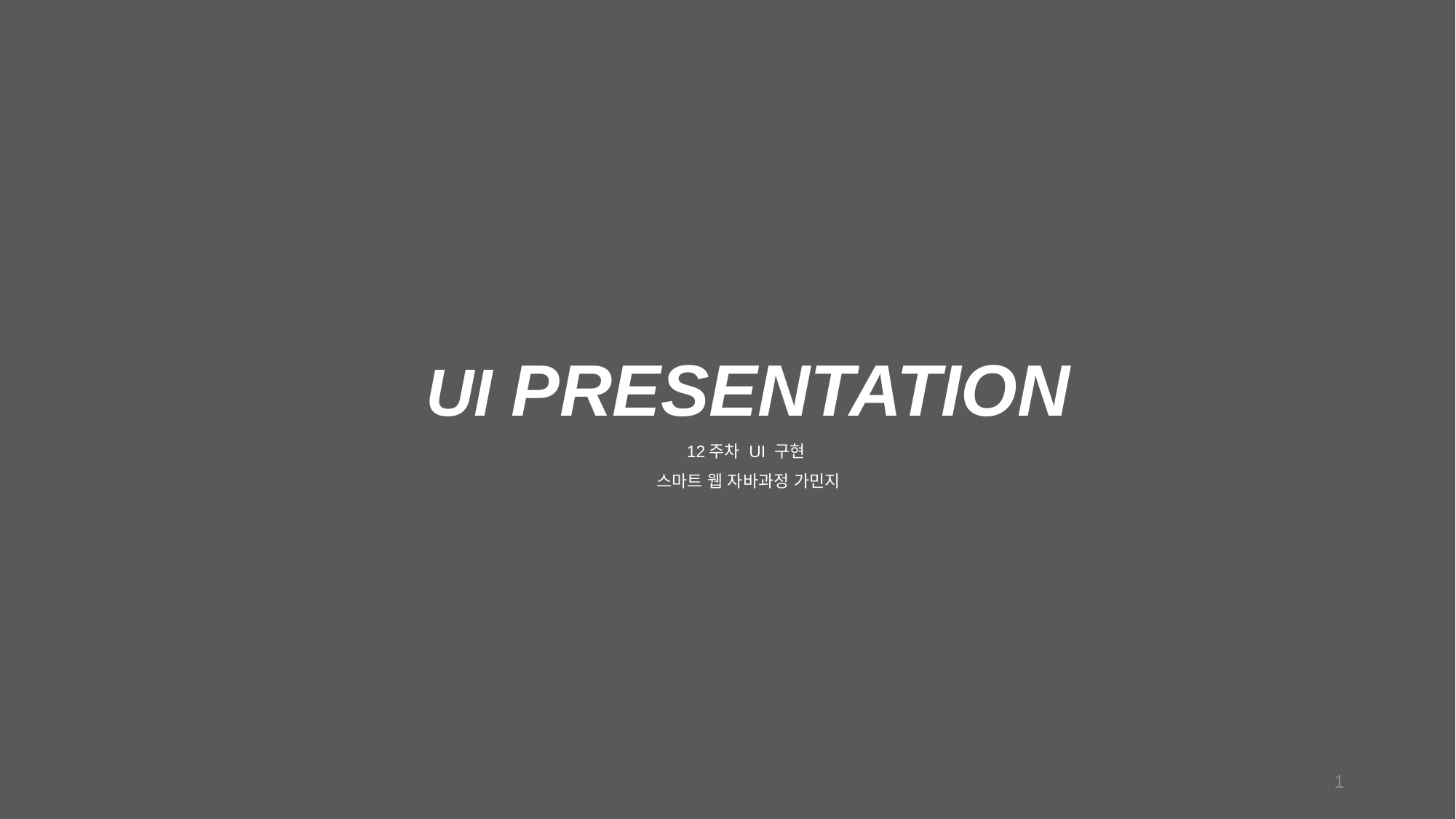

UI PRESENTATION
12주차 UI 구현
스마트 웹 자바과정 가민지
1